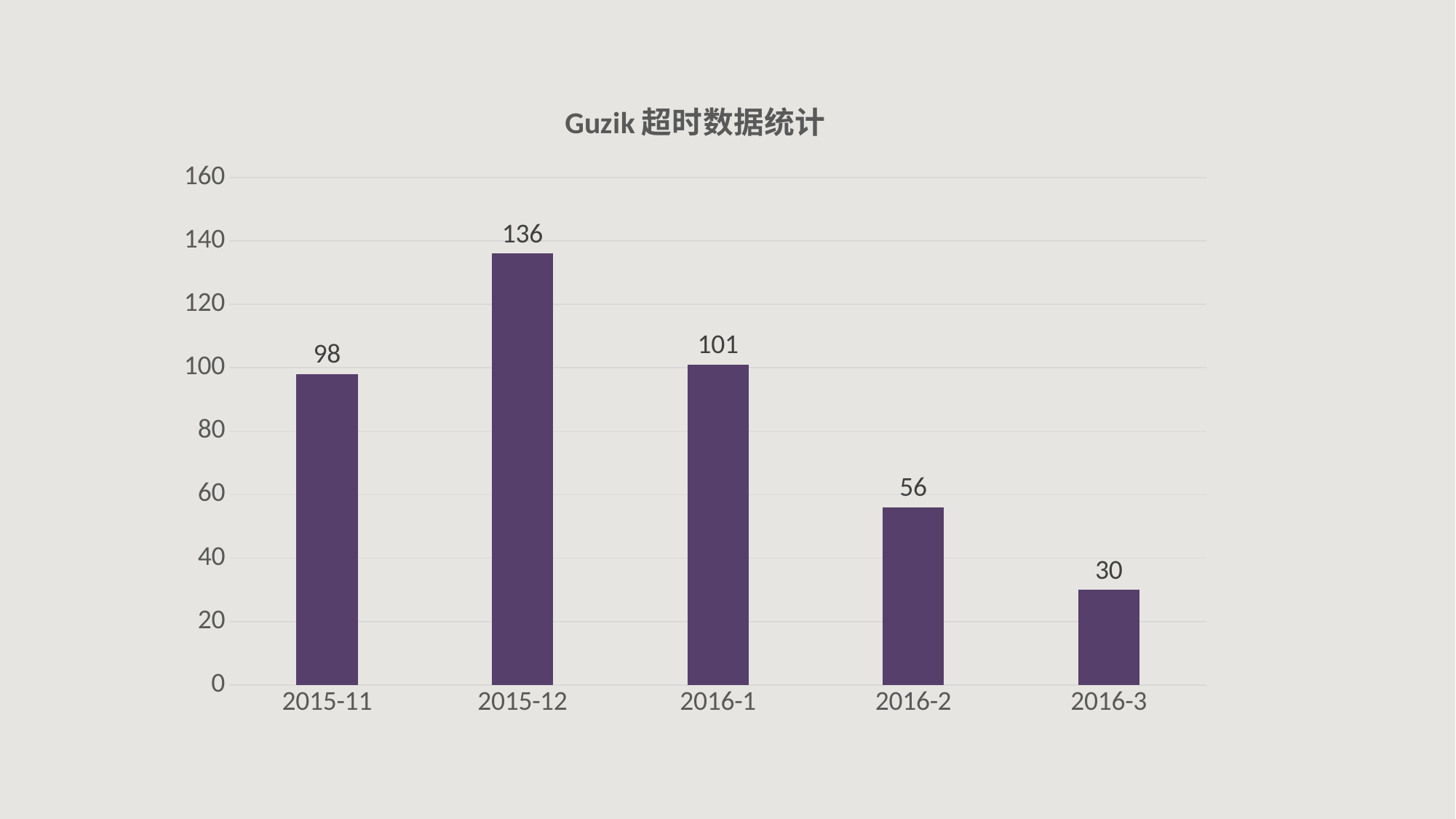

### Chart: Guzik超时数据统计

| Category |  |
|---|---|
| 2015-11 | 98.0 |
| 2015-12 | 136.0 |
| 2016-1 | 101.0 |
| 2016-2 | 56.0 |
| 2016-3 | 30.0 |